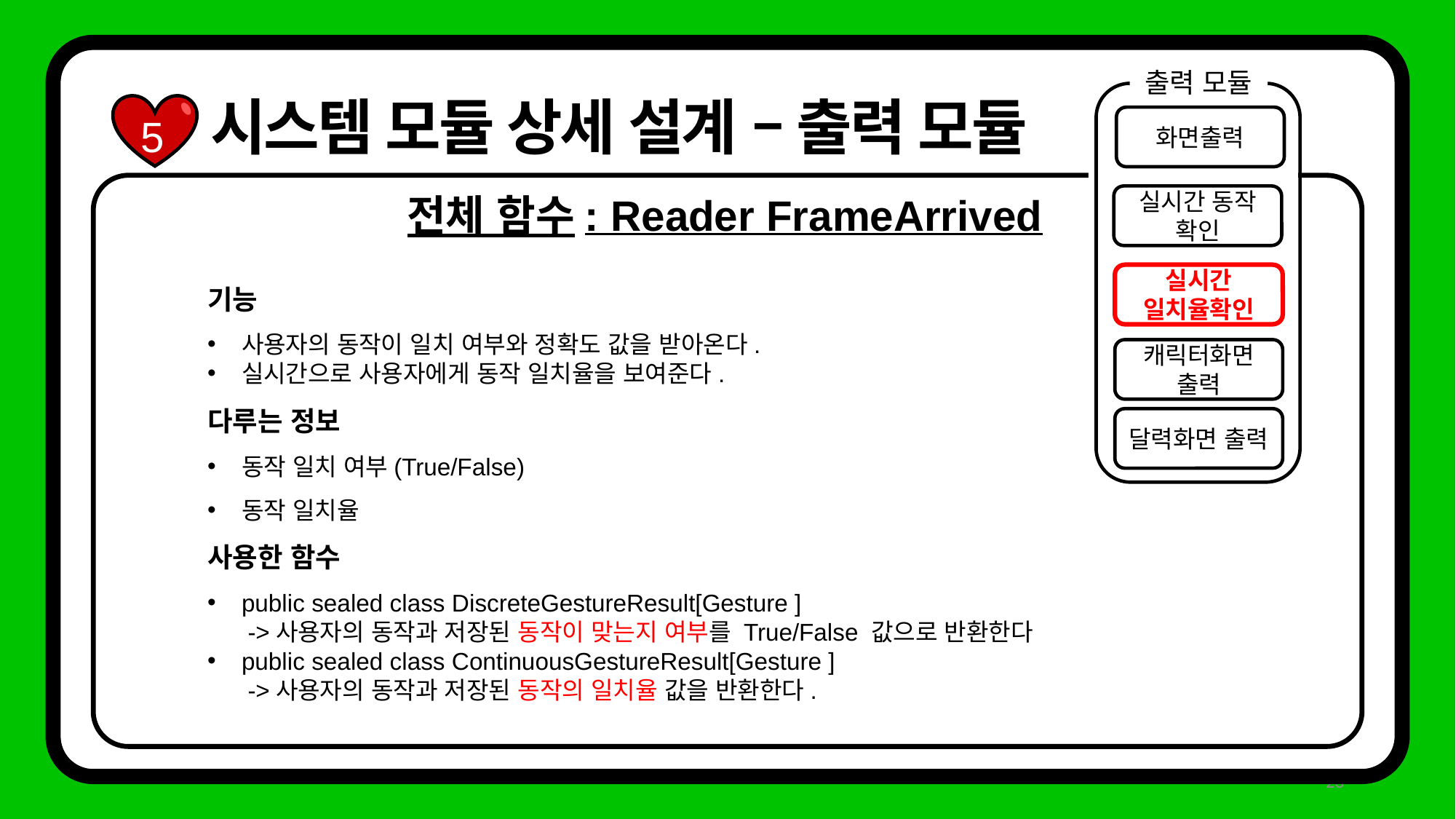

출력 모듈

화면출력
실시간 동작 확인
실시간 일치율확인
캐릭터화면
출력
달력화면 출력
시스템 모듈 상세 설계 – 출력 모듈

5

전체 함수: Reader FrameArrived
기능
사용자의 동작이 일치 여부와 정확도 값을 받아온다.
실시간으로 사용자에게 동작 일치율을 보여준다.
다루는 정보
동작 일치 여부(True/False)
동작 일치율
사용한 함수
public sealed class DiscreteGestureResult[Gesture ]
      ->사용자의 동작과 저장된 동작이 맞는지 여부를 True/False 값으로 반환한다
public sealed class ContinuousGestureResult[Gesture ]
      ->사용자의 동작과 저장된 동작의 일치율 값을 반환한다.

23